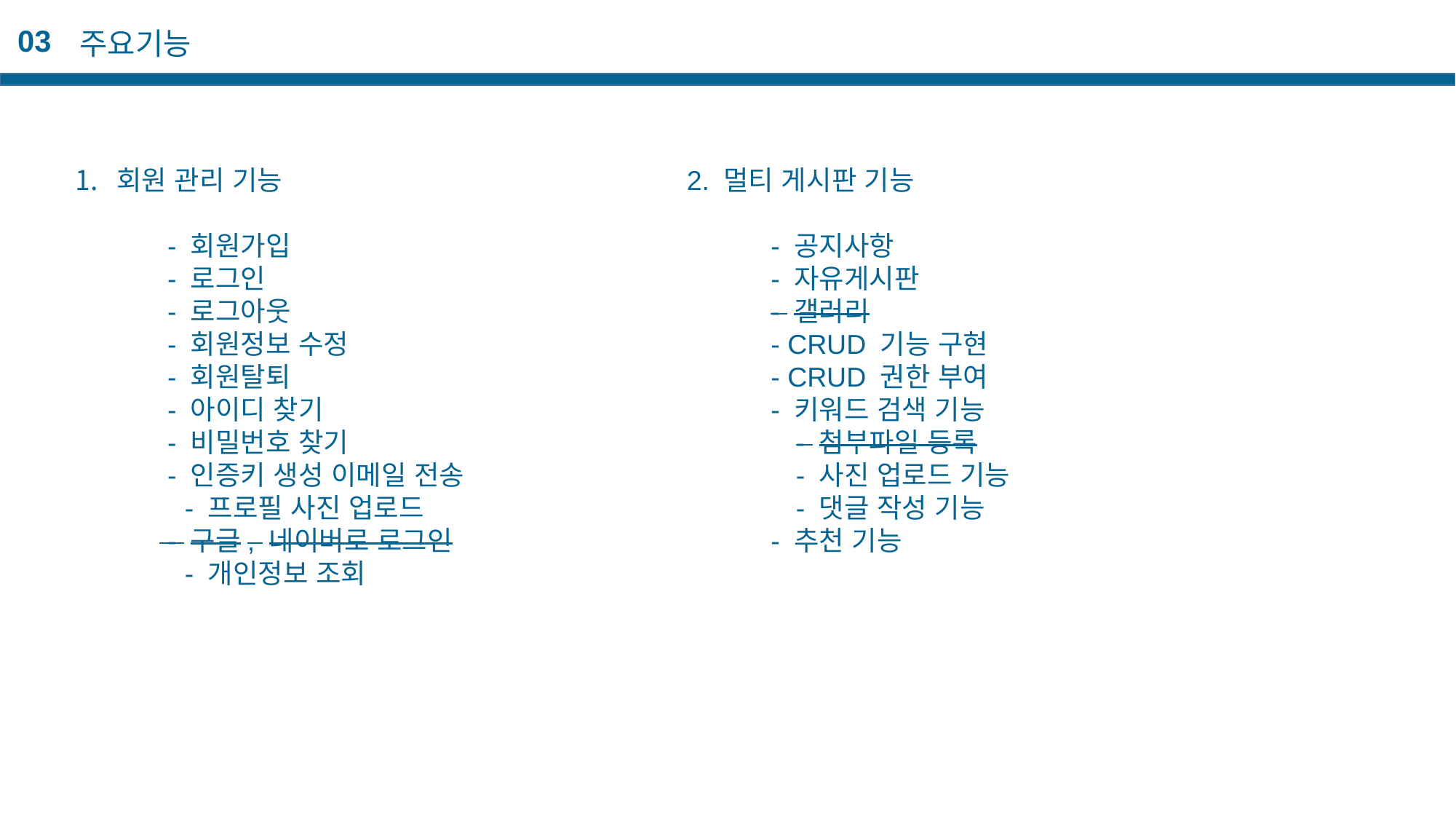

03
주요기능

회원 관리 기능

            - 회원가입
            - 로그인
            - 로그아웃
            - 회원정보 수정
            - 회원탈퇴
            - 아이디 찾기
            - 비밀번호 찾기
            - 인증키 생성 이메일 전송
	- 프로필 사진 업로드
            - 구글, 네이버로 로그인
	- 개인정보 조회
2. 멀티 게시판 기능

           - 공지사항
           - 자유게시판
           - 갤러리
           - CRUD 기능 구현
           - CRUD 권한 부여
           - 키워드 검색 기능
	- 첨부파일 등록
	- 사진 업로드 기능
	- 댓글 작성 기능
           - 추천 기능